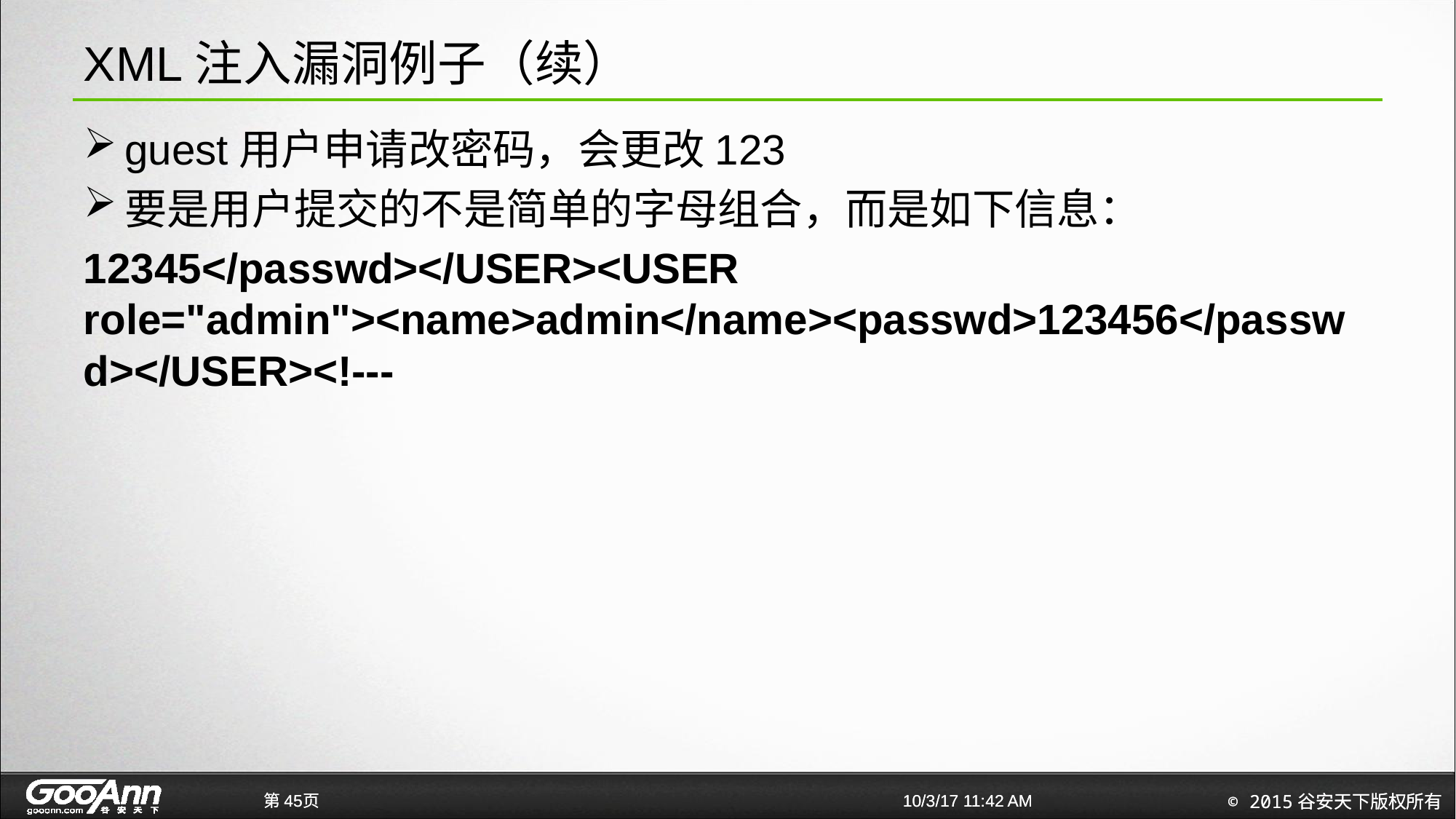

# XML注入漏洞例子（续）
guest用户申请改密码，会更改123
要是用户提交的不是简单的字母组合，而是如下信息：
12345</passwd></USER><USER role="admin"><name>admin</name><passwd>123456</passwd></USER><!---